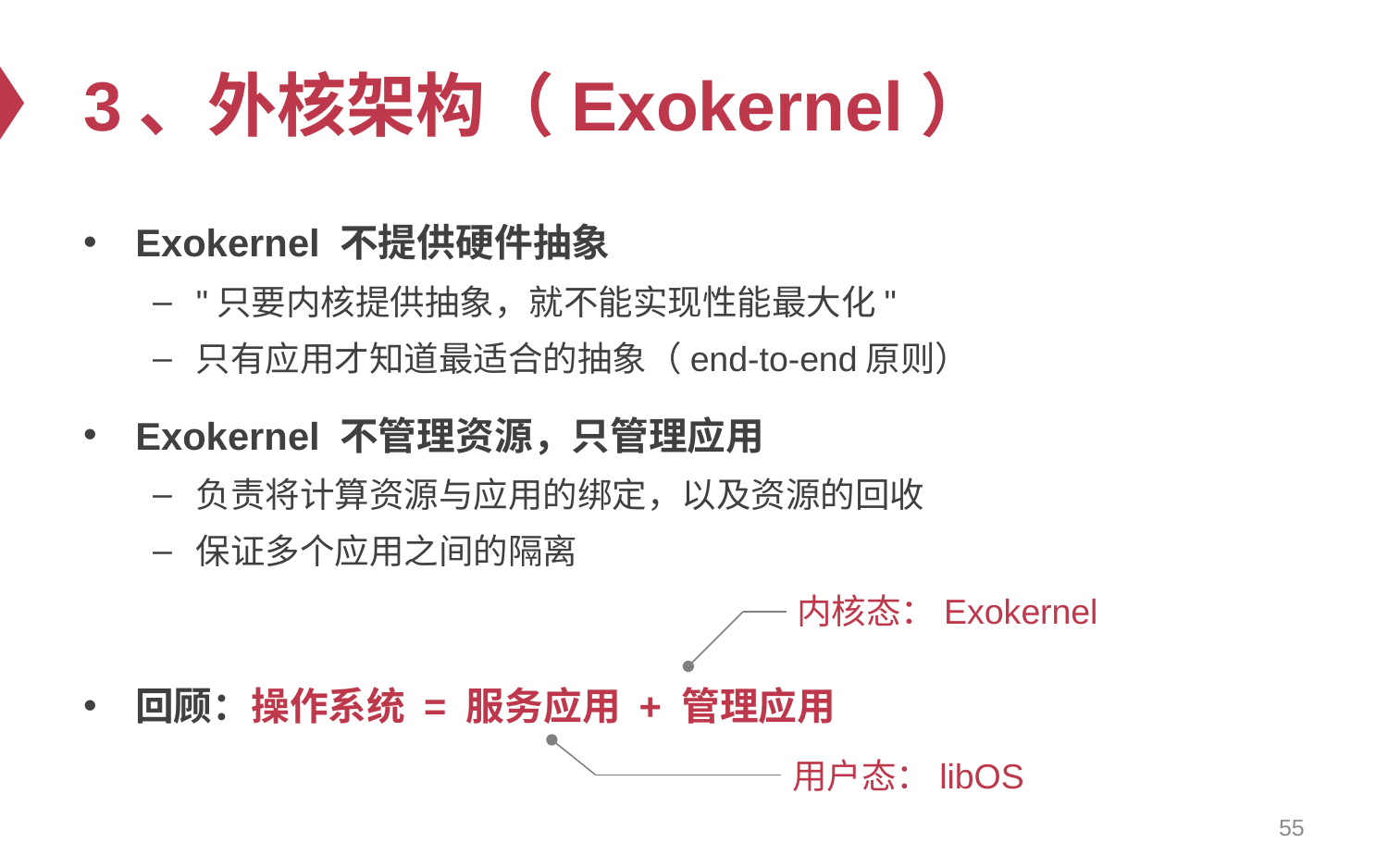

# 3、外核架构（Exokernel）
Exokernel 不提供硬件抽象
"只要内核提供抽象，就不能实现性能最大化"
只有应用才知道最适合的抽象（end-to-end原则）
Exokernel 不管理资源，只管理应用
负责将计算资源与应用的绑定，以及资源的回收
保证多个应用之间的隔离

回顾：操作系统 = 服务应用 + 管理应用
内核态：Exokernel
用户态：libOS
55